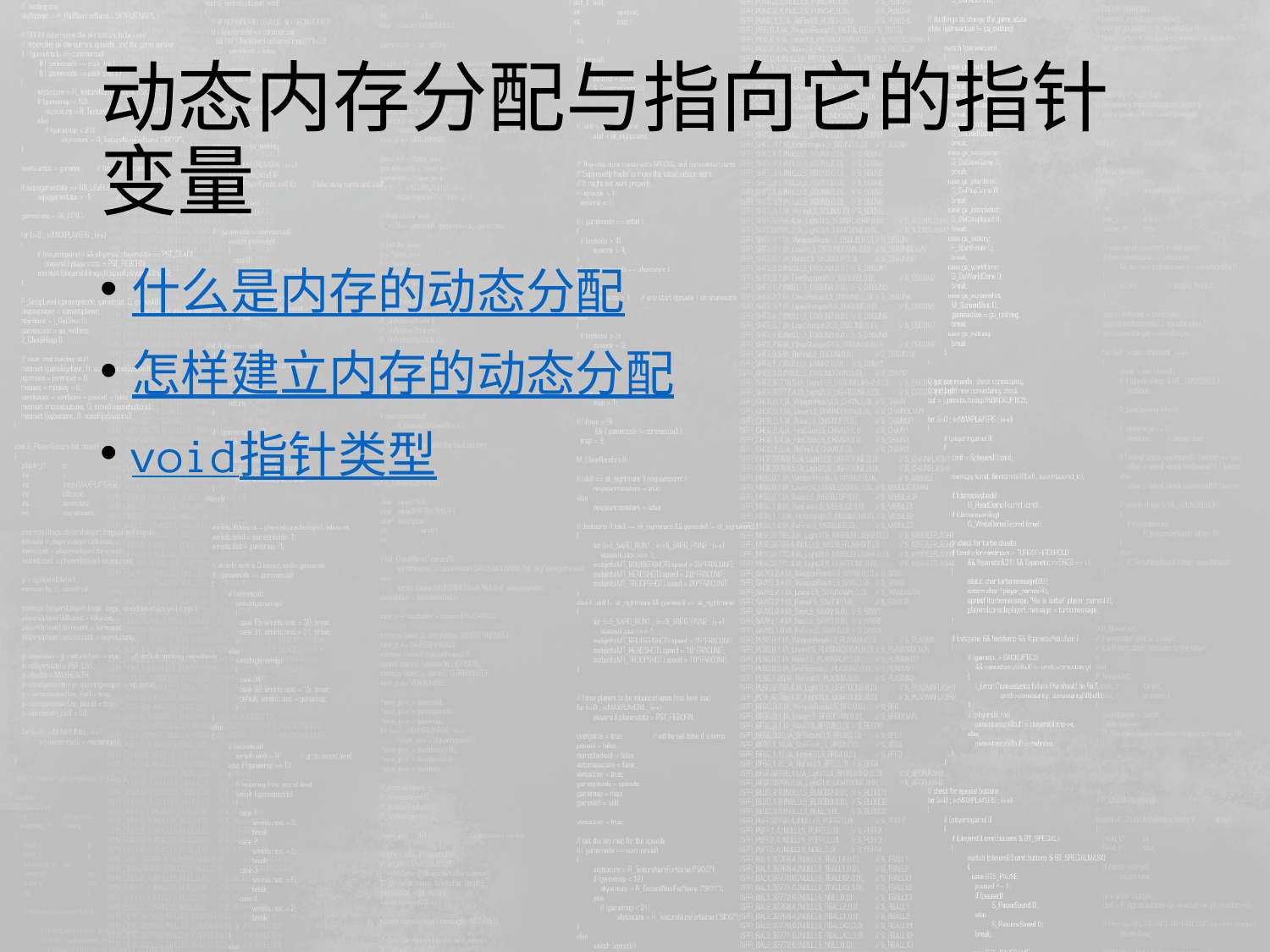

# 动态内存分配与指向它的指针变量
什么是内存的动态分配
怎样建立内存的动态分配
void指针类型